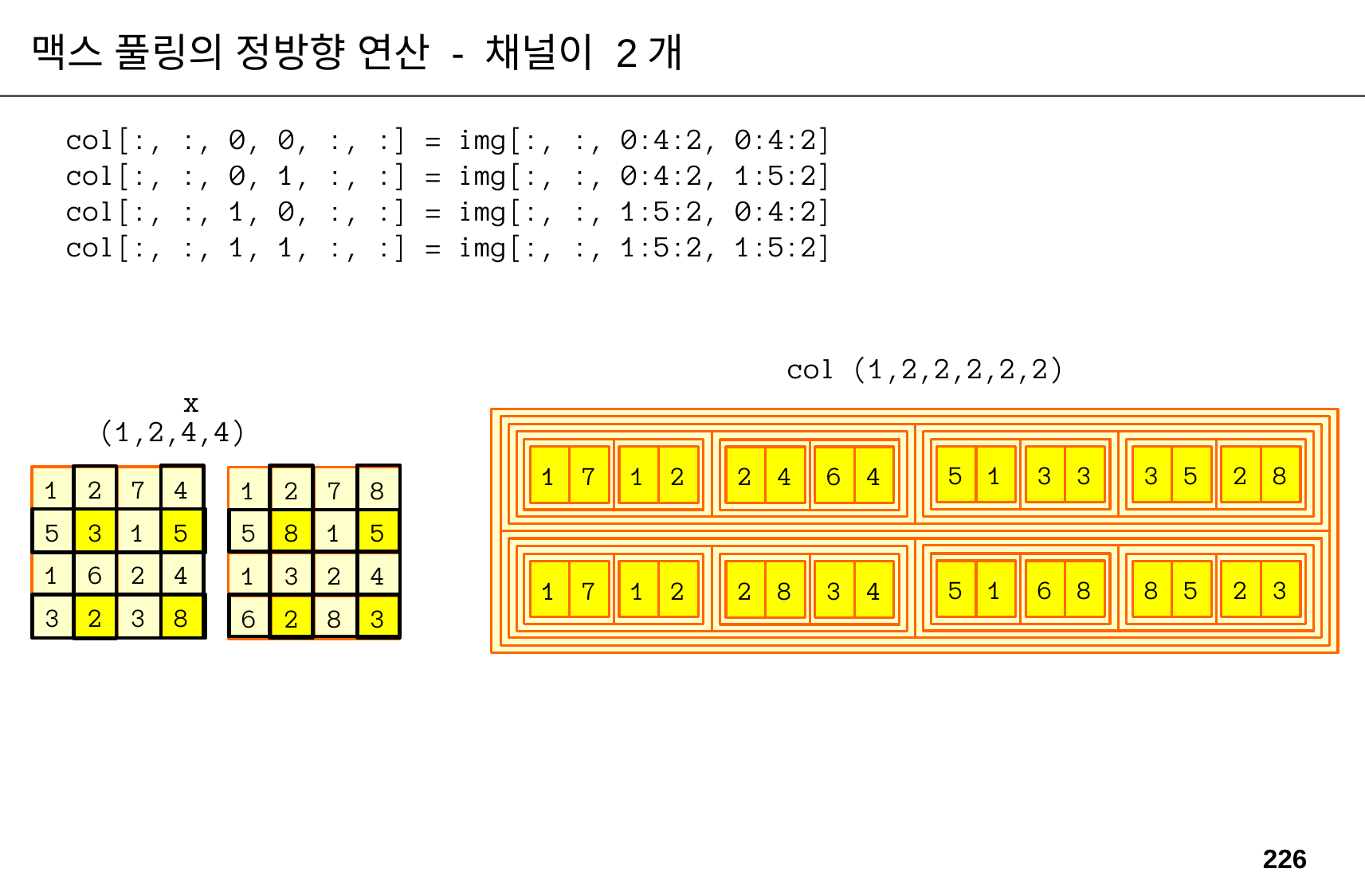

맥스 풀링의 정방향 연산 - 채널이 2개
col[:, :, 0, 0, :, :] = img[:, :, 0:4:2, 0:4:2]
col[:, :, 0, 1, :, :] = img[:, :, 0:4:2, 1:5:2]
col[:, :, 1, 0, :, :] = img[:, :, 1:5:2, 0:4:2]
col[:, :, 1, 1, :, :] = img[:, :, 1:5:2, 1:5:2]
col (1,2,2,2,2,2)
x
(1,2,4,4)

3
3
5
1
2
8
3
5
1
2
1
7
6
4
2
4

1
2
7
4
1
2
7
8

5
3
1
5

5
8
1
5

1
6
2
4
1
3
2
4

6
8
5
1
2
3
8
5
1
2
1
7
3
4
2
8

3
2
3
8
6
2
8
3